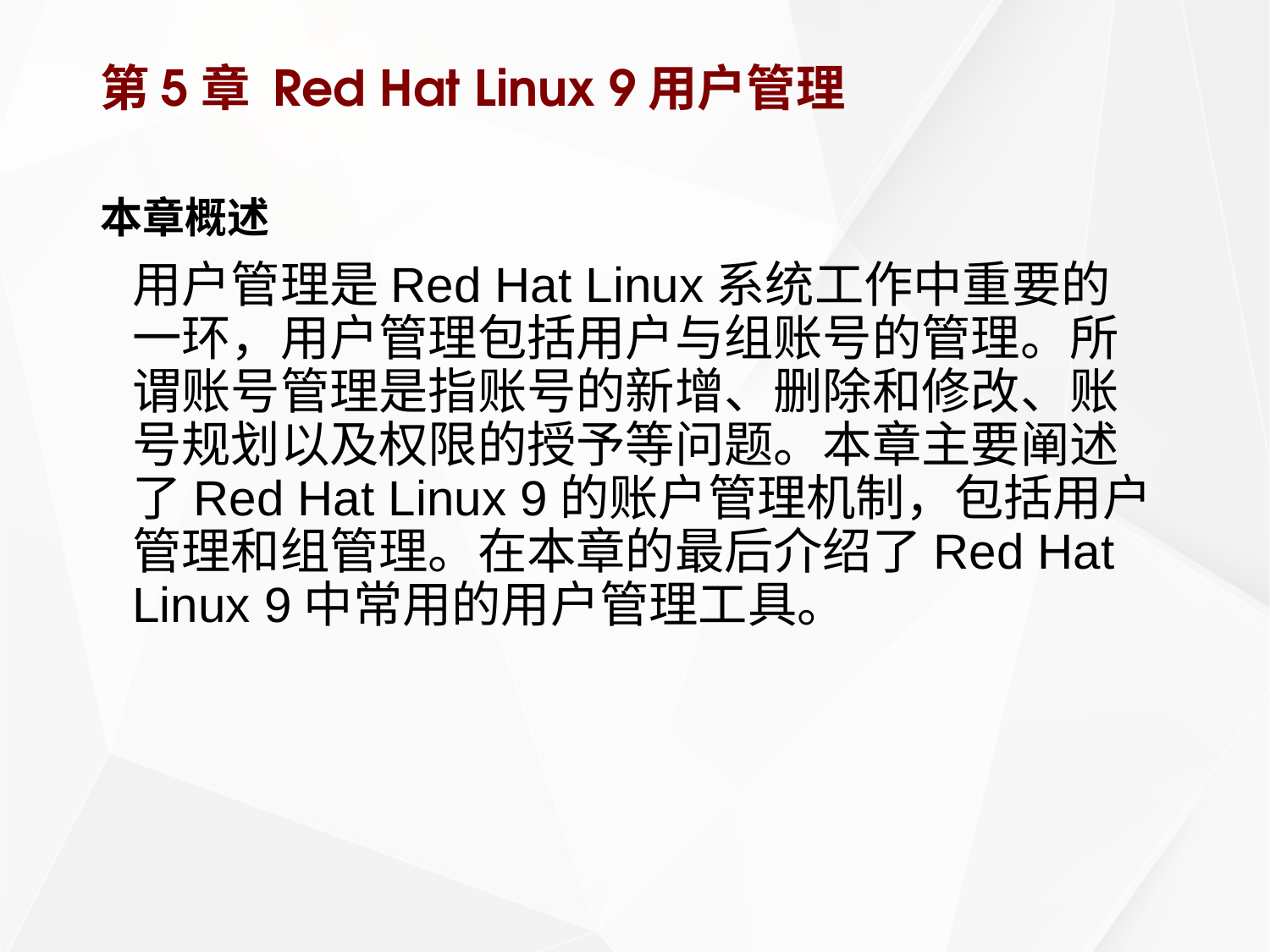

# 第5章 Red Hat Linux 9用户管理
本章概述
	用户管理是Red Hat Linux系统工作中重要的一环，用户管理包括用户与组账号的管理。所谓账号管理是指账号的新增、删除和修改、账号规划以及权限的授予等问题。本章主要阐述了Red Hat Linux 9的账户管理机制，包括用户管理和组管理。在本章的最后介绍了Red Hat Linux 9中常用的用户管理工具。